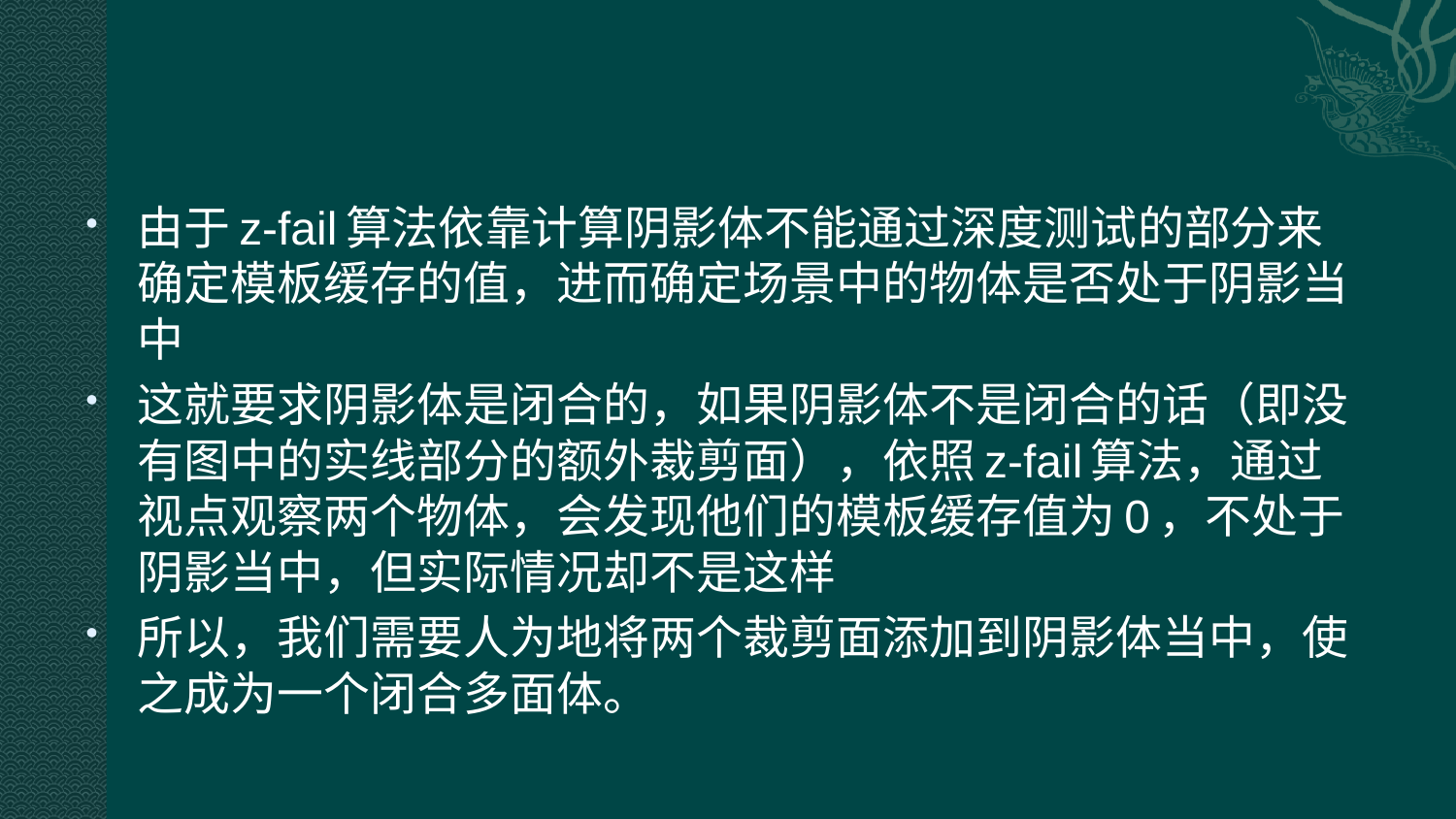

#
由于z-fail算法依靠计算阴影体不能通过深度测试的部分来确定模板缓存的值，进而确定场景中的物体是否处于阴影当中
这就要求阴影体是闭合的，如果阴影体不是闭合的话（即没有图中的实线部分的额外裁剪面），依照z-fail算法，通过视点观察两个物体，会发现他们的模板缓存值为0，不处于阴影当中，但实际情况却不是这样
所以，我们需要人为地将两个裁剪面添加到阴影体当中，使之成为一个闭合多面体。